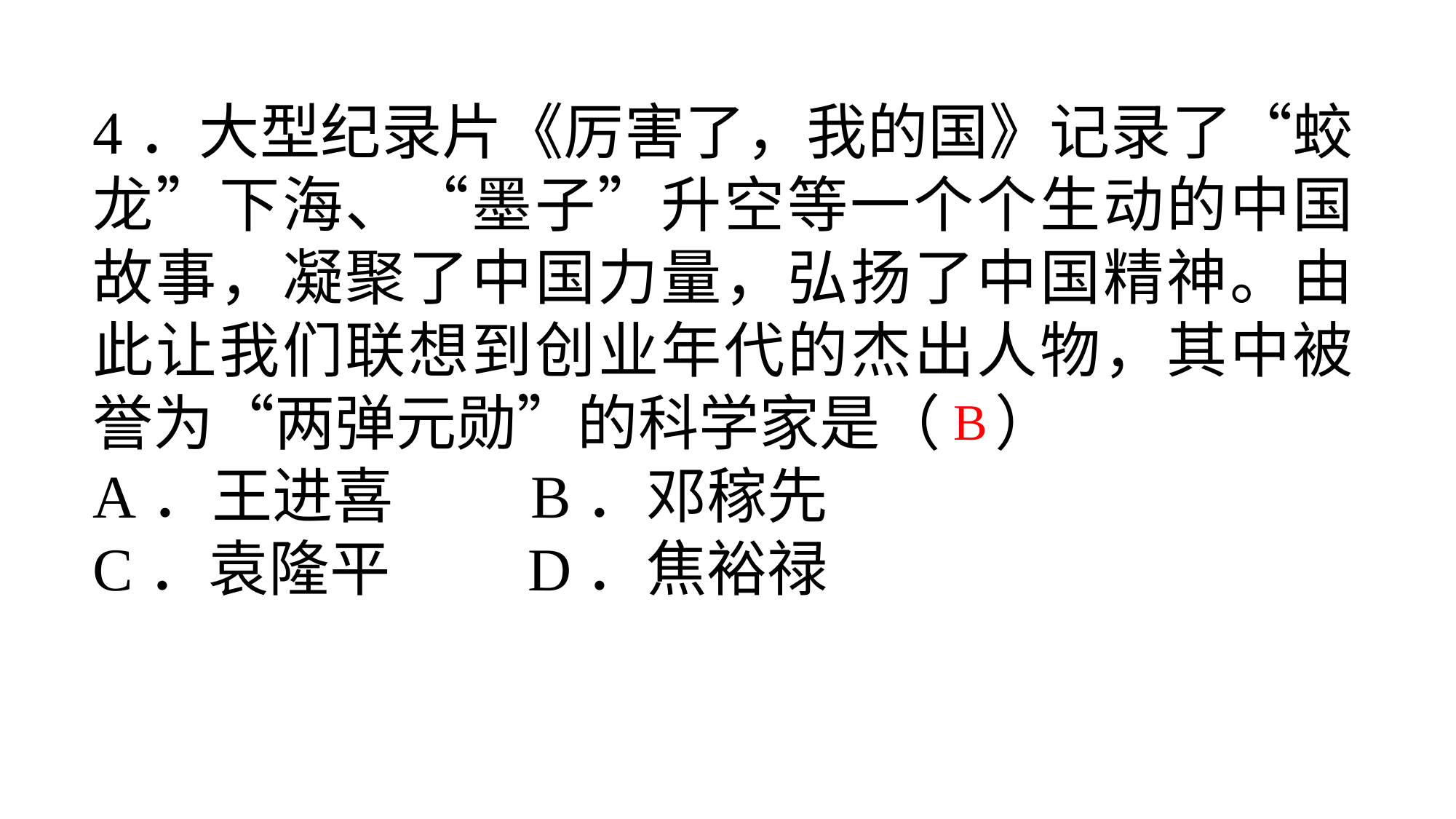

4．大型纪录片《厉害了，我的国》记录了“蛟龙”下海、“墨子”升空等一个个生动的中国故事，凝聚了中国力量，弘扬了中国精神。由此让我们联想到创业年代的杰出人物，其中被誉为“两弹元勋”的科学家是（    ）
A．王进喜         B．邓稼先
C．袁隆平         D．焦裕禄
B